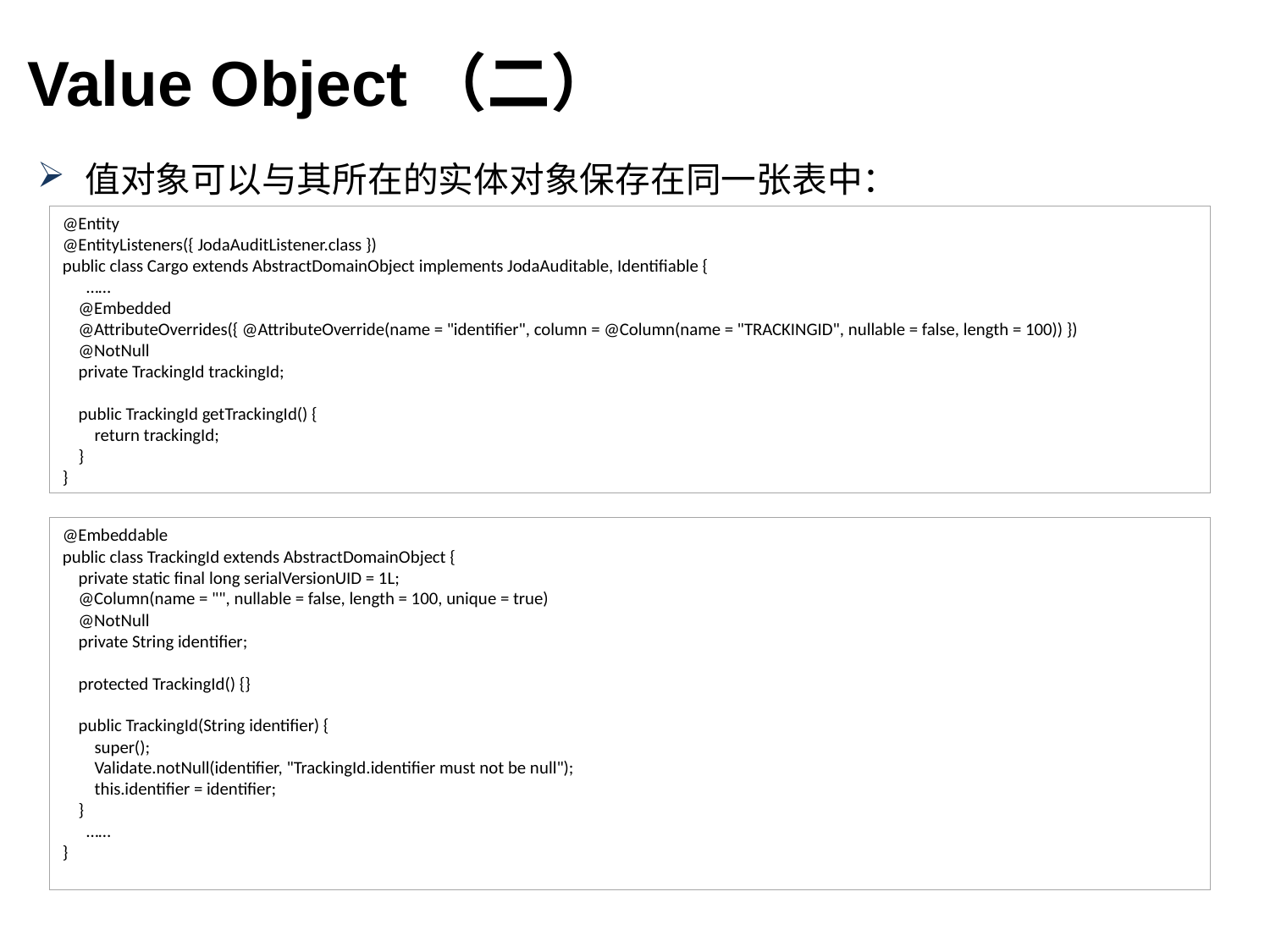

Value Object（二）
值对象可以与其所在的实体对象保存在同一张表中：
@Entity
@EntityListeners({ JodaAuditListener.class })
public class Cargo extends AbstractDomainObject implements JodaAuditable, Identifiable {
      ……
    @Embedded
    @AttributeOverrides({ @AttributeOverride(name = "identifier", column = @Column(name = "TRACKINGID", nullable = false, length = 100)) })
    @NotNull
    private TrackingId trackingId;

    public TrackingId getTrackingId() {
        return trackingId;
    }
}
@Embeddable
public class TrackingId extends AbstractDomainObject {
    private static final long serialVersionUID = 1L;
    @Column(name = "", nullable = false, length = 100, unique = true)
    @NotNull
    private String identifier;

    protected TrackingId() {}

    public TrackingId(String identifier) {
        super();
        Validate.notNull(identifier, "TrackingId.identifier must not be null");
        this.identifier = identifier;
    }
      ……
}